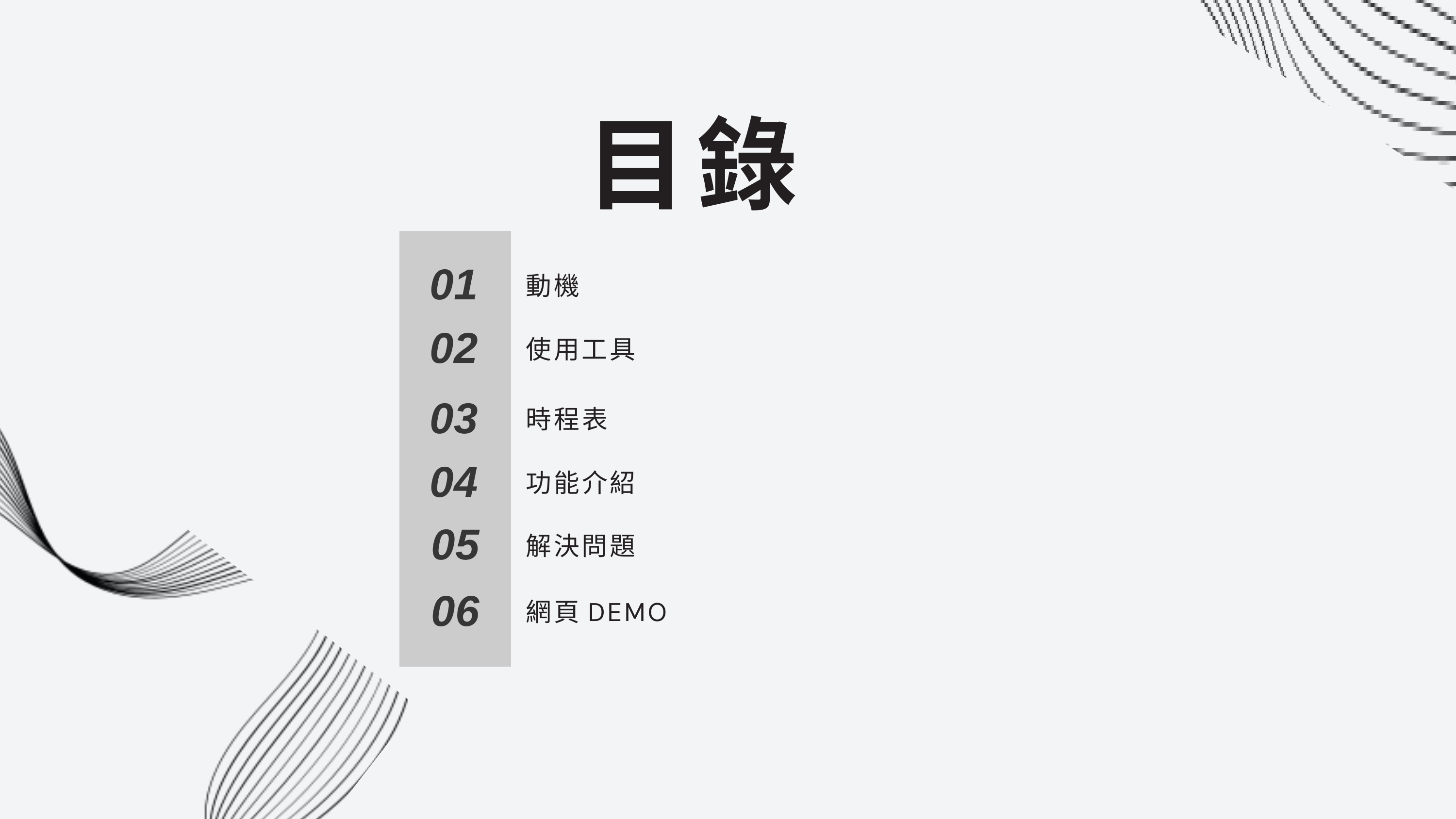

目錄

01
動機
02
使用工具
03
時程表

04
功能介紹
05
解決問題
06
網頁DEMO